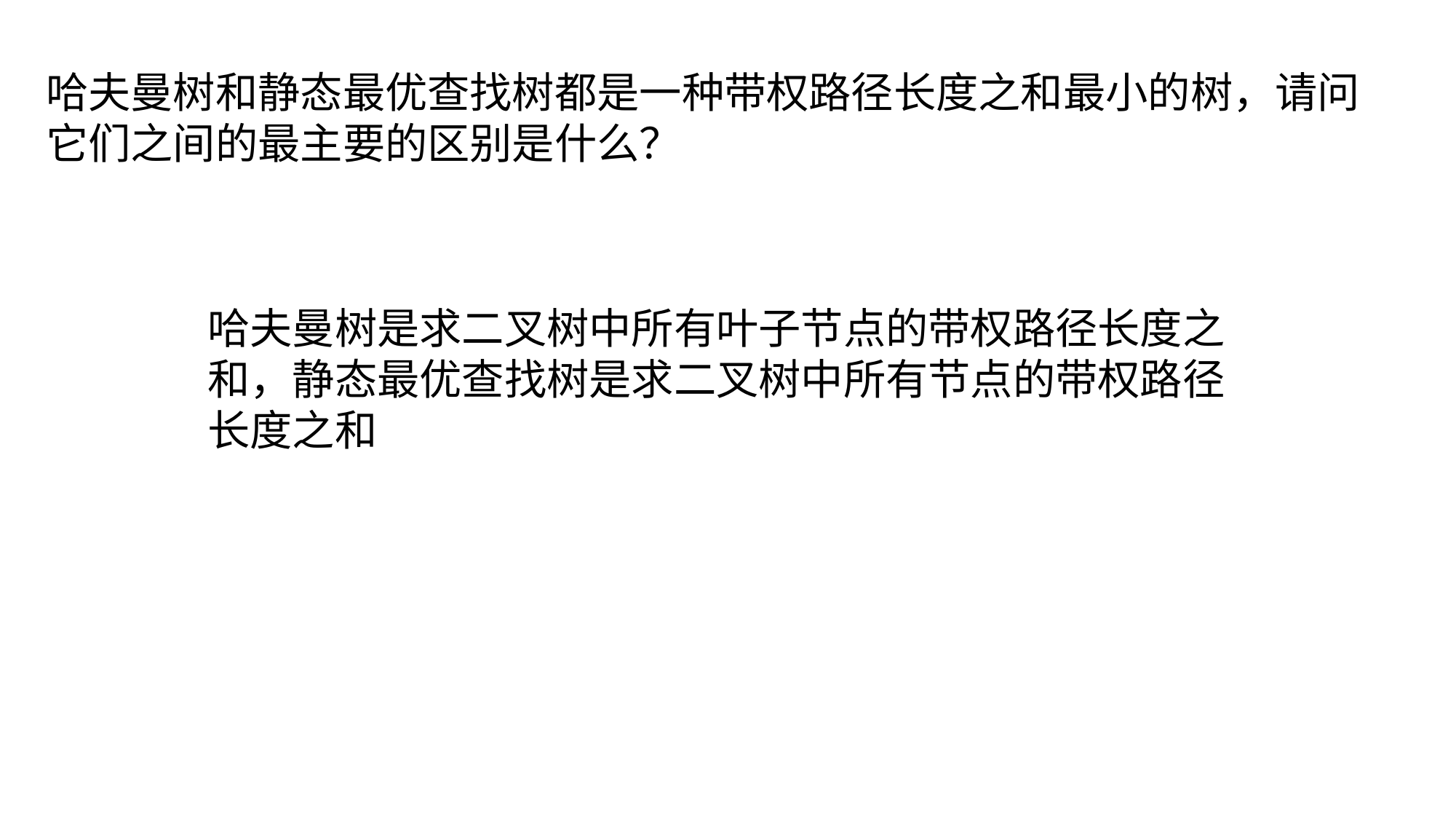

哈夫曼树和静态最优查找树都是一种带权路径长度之和最小的树，请问它们之间的最主要的区别是什么？
哈夫曼树是求二叉树中所有叶子节点的带权路径长度之和，静态最优查找树是求二叉树中所有节点的带权路径长度之和